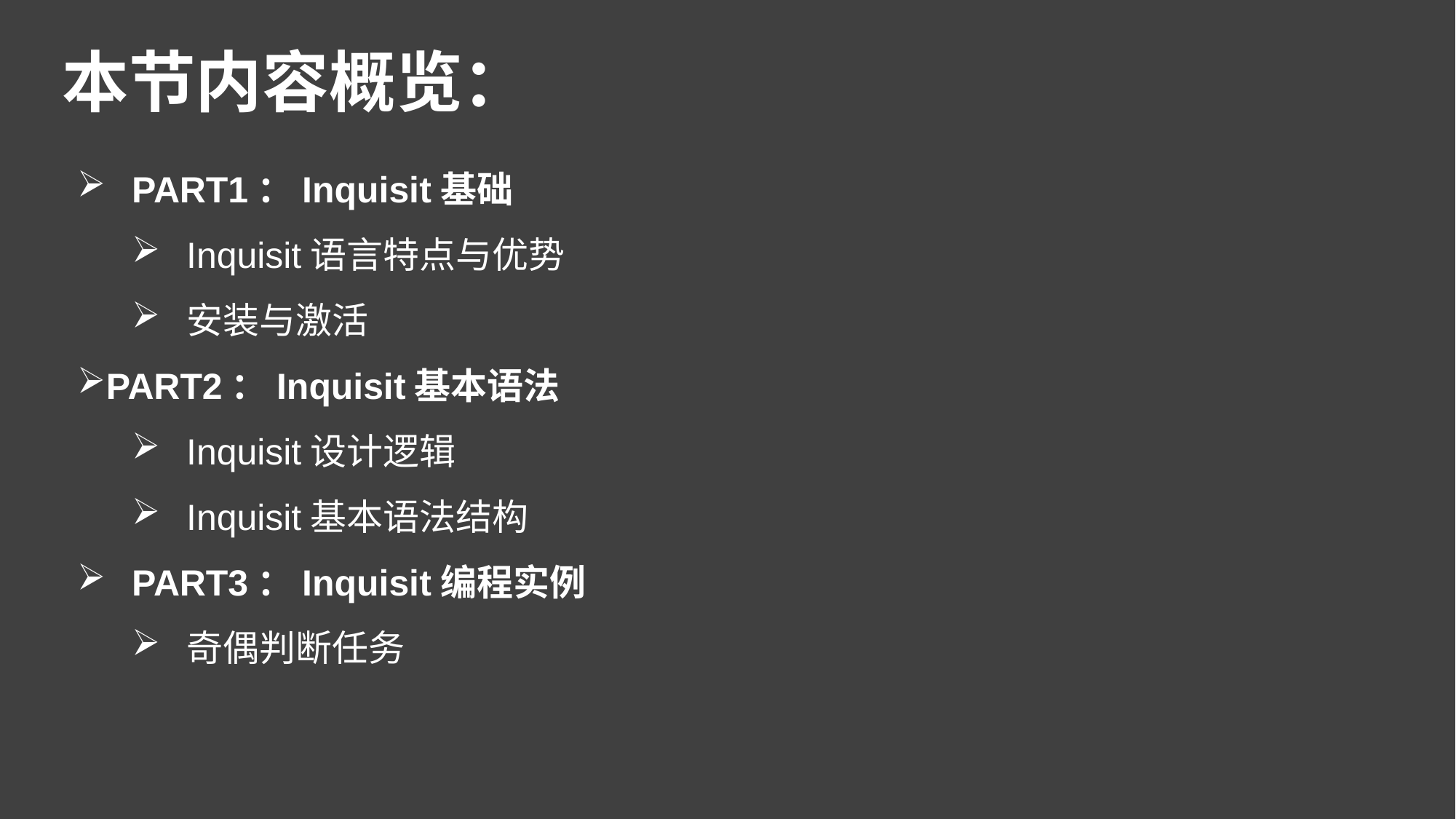

# 本节内容概览：
PART1：Inquisit基础
Inquisit语言特点与优势
安装与激活
PART2：Inquisit基本语法
Inquisit设计逻辑
Inquisit基本语法结构
PART3：Inquisit编程实例
奇偶判断任务